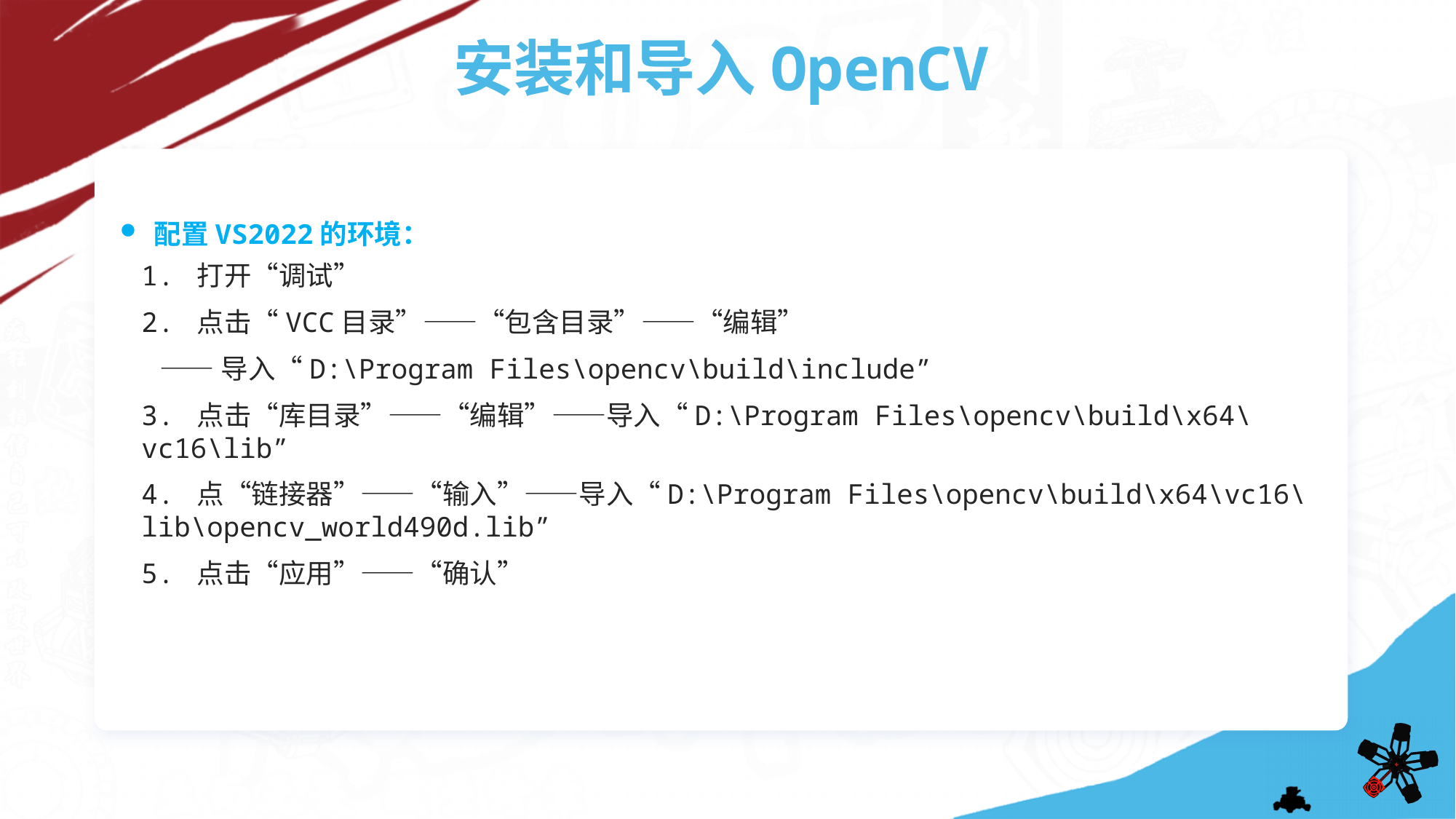

安装和导入OpenCV

配置VS2022的环境：
1. 打开“调试”
2. 点击“VCC目录”——“包含目录”——“编辑”
   ——导入“D:\Program Files\opencv\build\include”
3. 点击“库目录”——“编辑”——导入“D:\Program Files\opencv\build\x64\vc16\lib”
4. 点“链接器”——“输入”——导入“D:\Program Files\opencv\build\x64\vc16\lib\opencv_world490d.lib”
5. 点击“应用”——“确认”